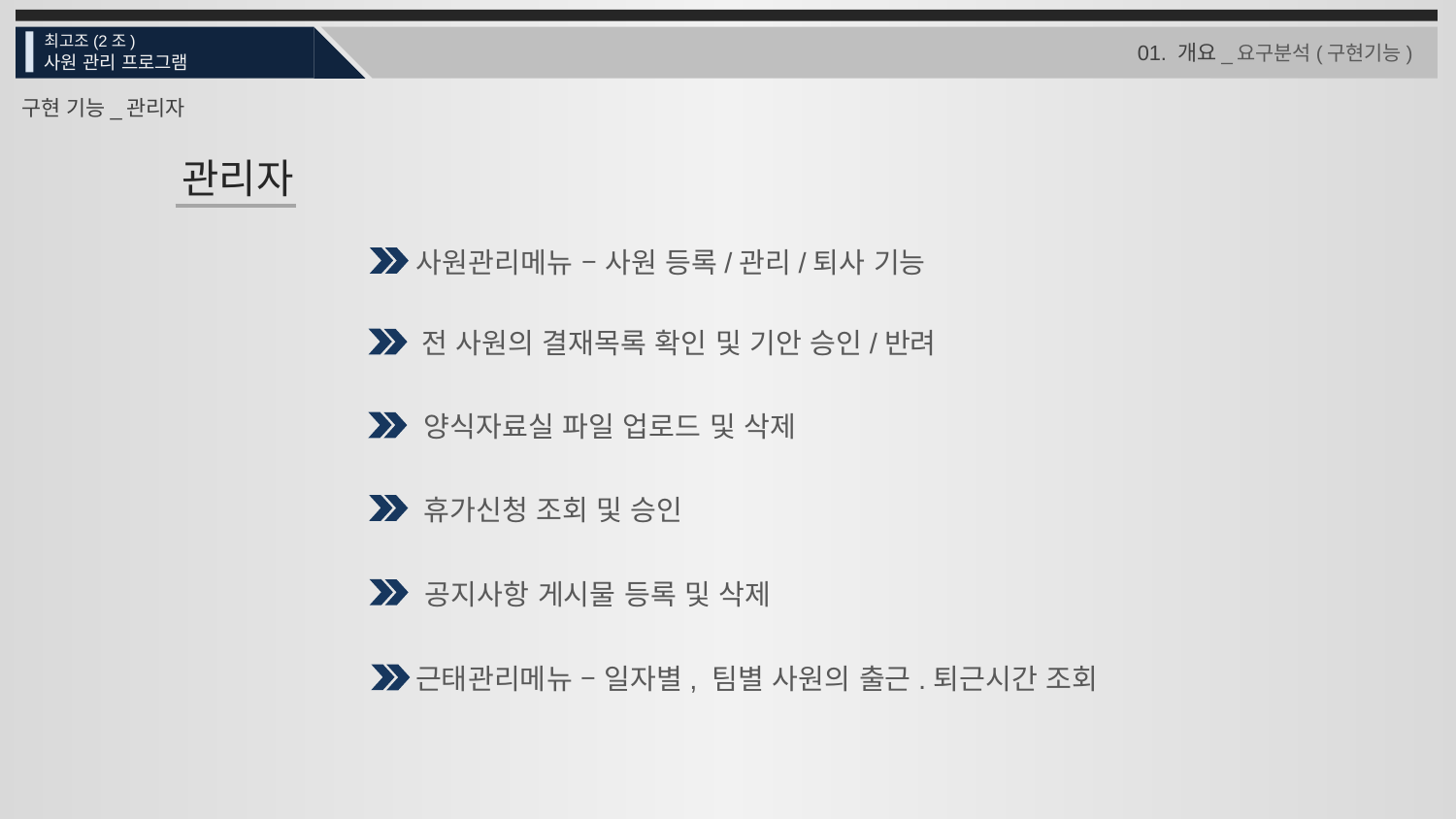

최고조(2조)

01. 개요_요구분석(구현기능)
사원 관리 프로그램
구현 기능_관리자
관리자
사원관리메뉴 – 사원 등록/관리/퇴사 기능

전 사원의 결재목록 확인 및 기안 승인/반려

양식자료실 파일 업로드 및 삭제

휴가신청 조회 및 승인

공지사항 게시물 등록 및 삭제

근태관리메뉴 – 일자별, 팀별 사원의 출근.퇴근시간 조회